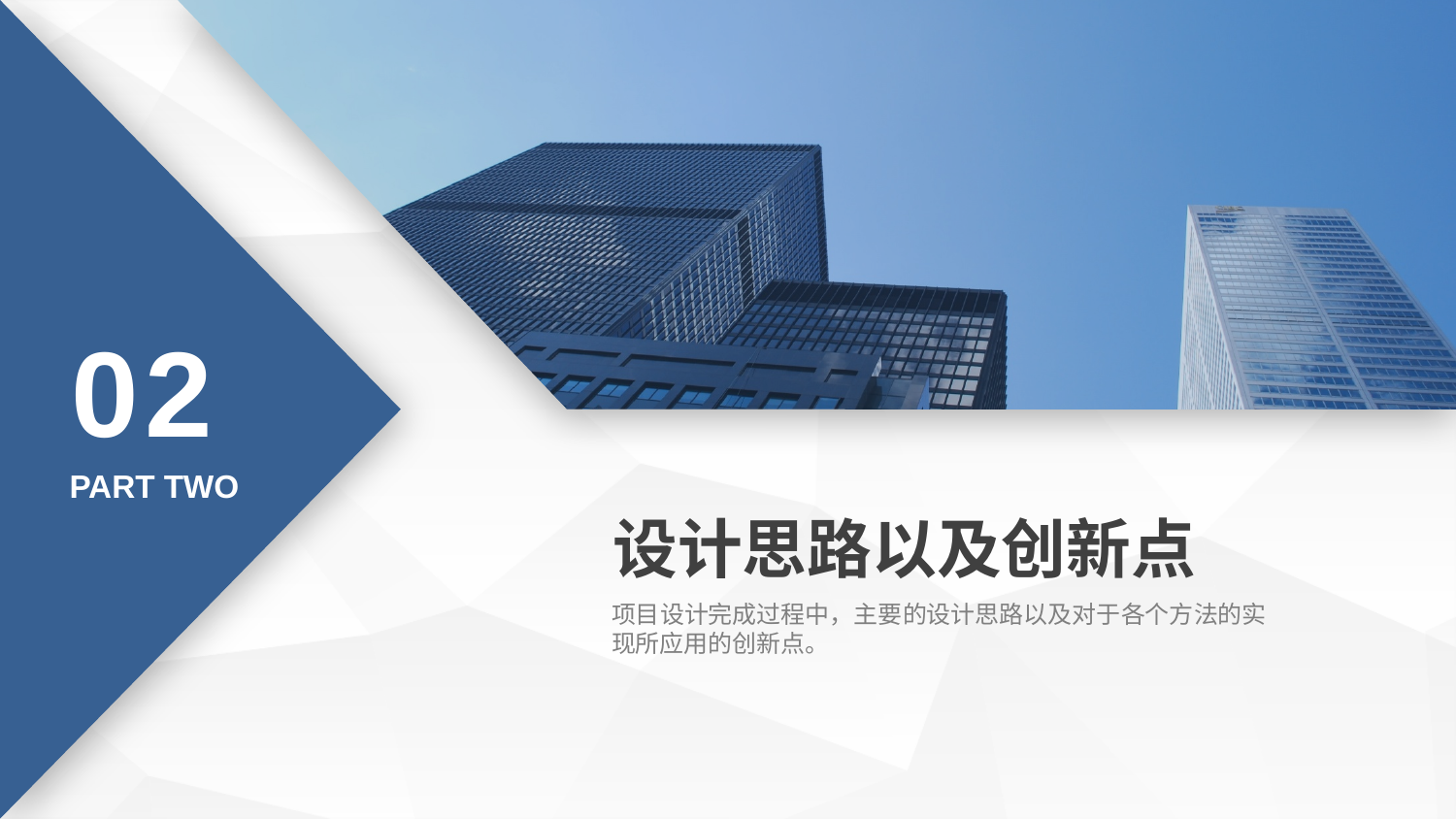

02
PART TWO
设计思路以及创新点
项目设计完成过程中，主要的设计思路以及对于各个方法的实现所应用的创新点。